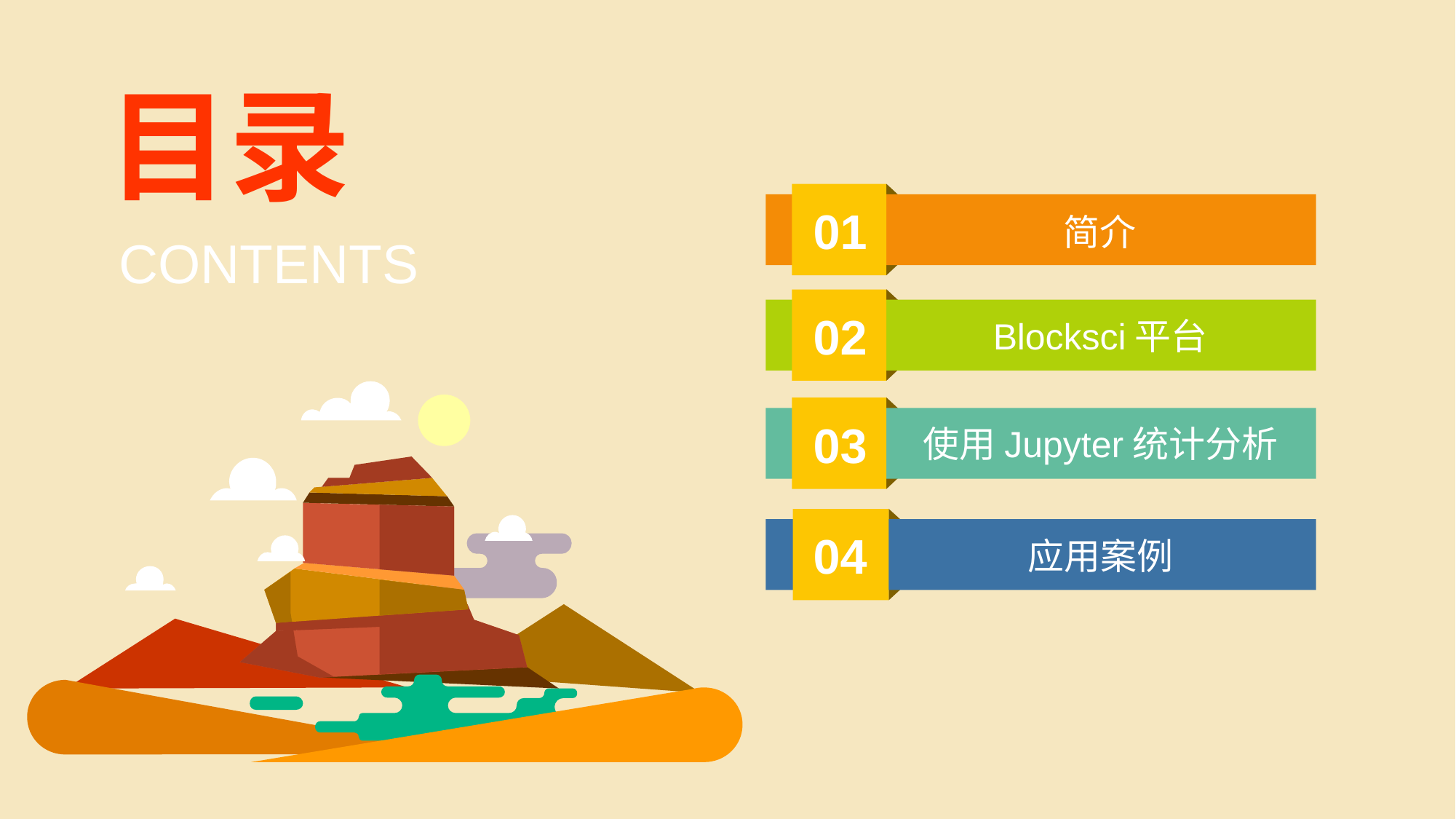

目录

01
简介
CONTENTS

02
Blocksci平台

03
使用Jupyter统计分析

04
应用案例